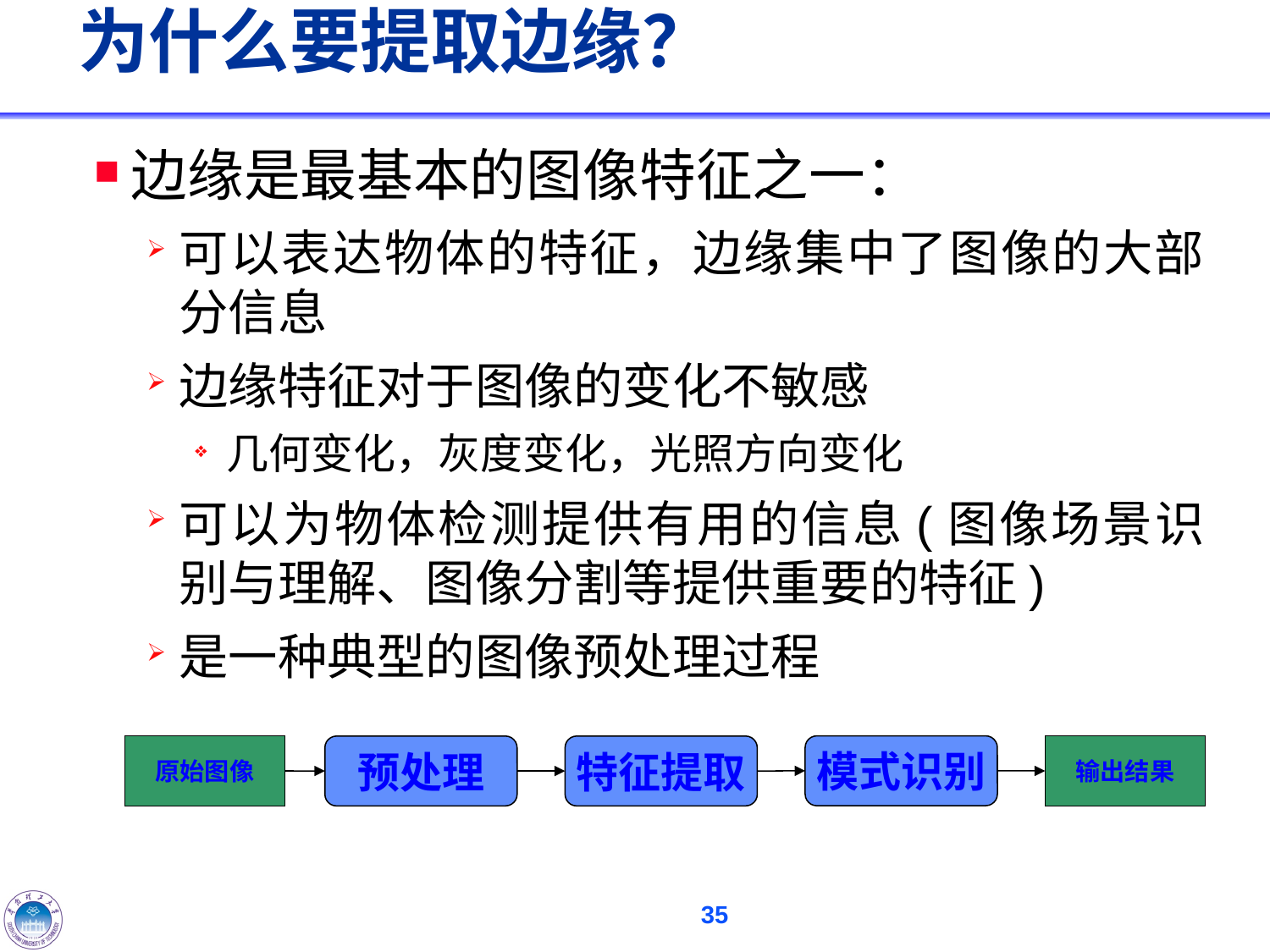

# 为什么要提取边缘？
边缘是最基本的图像特征之一：
可以表达物体的特征，边缘集中了图像的大部分信息
边缘特征对于图像的变化不敏感
几何变化，灰度变化，光照方向变化
可以为物体检测提供有用的信息(图像场景识别与理解、图像分割等提供重要的特征)
是一种典型的图像预处理过程

原始图像
模式识别
输出结果
预处理
特征提取